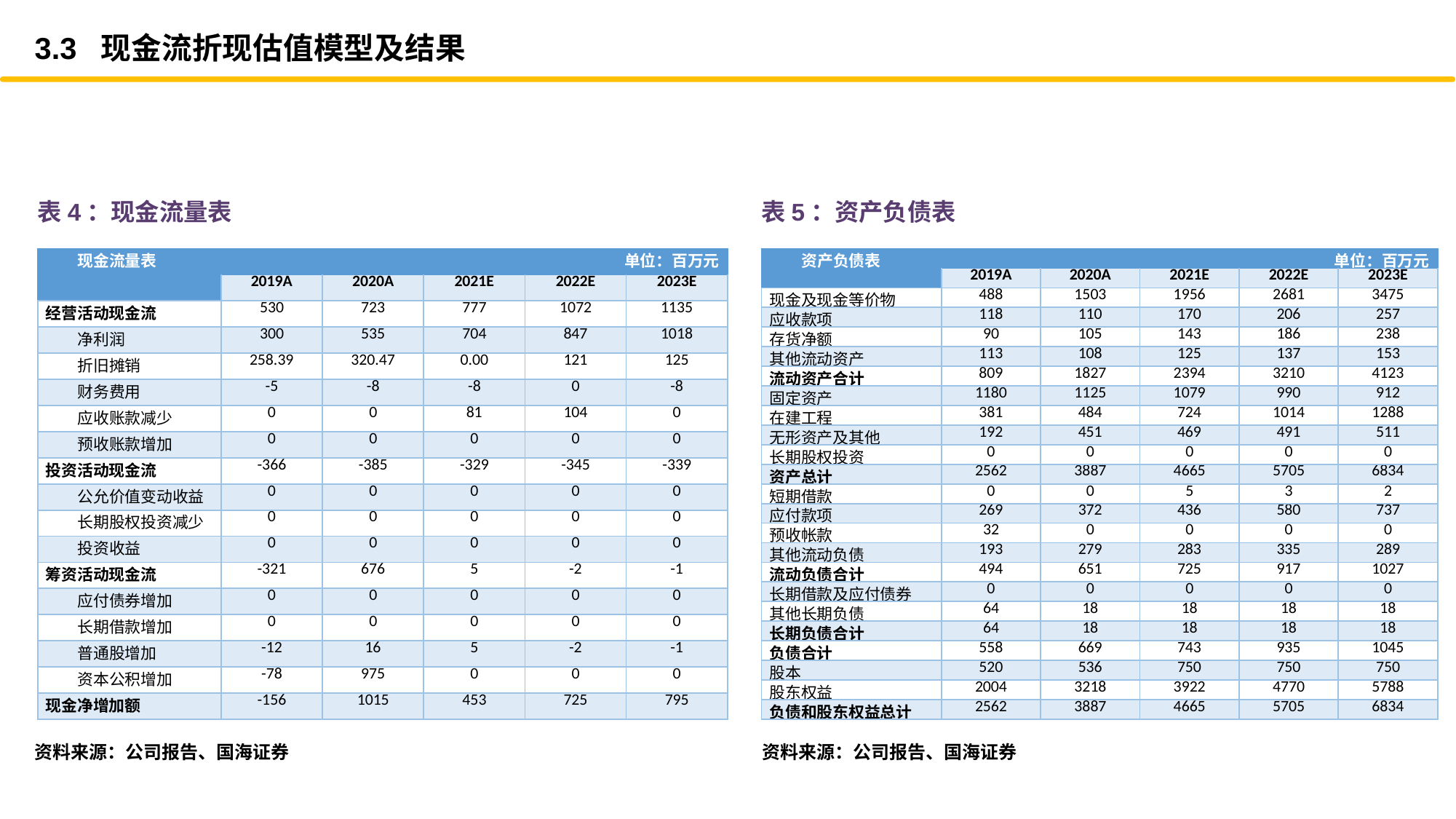

3.3  现金流折现估值模型及结果
表5：资产负债表
表4：现金流量表
| 资产负债表 | 单位：百万元 |  |  |  |  |
| --- | --- | --- | --- | --- | --- |
|  | 2019A | 2020A | 2021E | 2022E | 2023E |
| 现金及现金等价物 | 488 | 1503 | 1956 | 2681 | 3475 |
| 应收款项 | 118 | 110 | 170 | 206 | 257 |
| 存货净额 | 90 | 105 | 143 | 186 | 238 |
| 其他流动资产 | 113 | 108 | 125 | 137 | 153 |
| 流动资产合计 | 809 | 1827 | 2394 | 3210 | 4123 |
| 固定资产 | 1180 | 1125 | 1079 | 990 | 912 |
| 在建工程 | 381 | 484 | 724 | 1014 | 1288 |
| 无形资产及其他 | 192 | 451 | 469 | 491 | 511 |
| 长期股权投资 | 0 | 0 | 0 | 0 | 0 |
| 资产总计 | 2562 | 3887 | 4665 | 5705 | 6834 |
| 短期借款 | 0 | 0 | 5 | 3 | 2 |
| 应付款项 | 269 | 372 | 436 | 580 | 737 |
| 预收帐款 | 32 | 0 | 0 | 0 | 0 |
| 其他流动负债 | 193 | 279 | 283 | 335 | 289 |
| 流动负债合计 | 494 | 651 | 725 | 917 | 1027 |
| 长期借款及应付债券 | 0 | 0 | 0 | 0 | 0 |
| 其他长期负债 | 64 | 18 | 18 | 18 | 18 |
| 长期负债合计 | 64 | 18 | 18 | 18 | 18 |
| 负债合计 | 558 | 669 | 743 | 935 | 1045 |
| 股本 | 520 | 536 | 750 | 750 | 750 |
| 股东权益 | 2004 | 3218 | 3922 | 4770 | 5788 |
| 负债和股东权益总计 | 2562 | 3887 | 4665 | 5705 | 6834 |
| 现金流量表 | 单位：百万元 |  |  |  |  |
| --- | --- | --- | --- | --- | --- |
|  | 2019A | 2020A | 2021E | 2022E | 2023E |
| 经营活动现金流 | 530 | 723 | 777 | 1072 | 1135 |
| 净利润 | 300 | 535 | 704 | 847 | 1018 |
| 折旧摊销 | 258.39 | 320.47 | 0.00 | 121 | 125 |
| 财务费用 | -5 | -8 | -8 | 0 | -8 |
| 应收账款减少 | 0 | 0 | 81 | 104 | 0 |
| 预收账款增加 | 0 | 0 | 0 | 0 | 0 |
| 投资活动现金流 | -366 | -385 | -329 | -345 | -339 |
| 公允价值变动收益 | 0 | 0 | 0 | 0 | 0 |
| 长期股权投资减少 | 0 | 0 | 0 | 0 | 0 |
| 投资收益 | 0 | 0 | 0 | 0 | 0 |
| 筹资活动现金流 | -321 | 676 | 5 | -2 | -1 |
| 应付债券增加 | 0 | 0 | 0 | 0 | 0 |
| 长期借款增加 | 0 | 0 | 0 | 0 | 0 |
| 普通股增加 | -12 | 16 | 5 | -2 | -1 |
| 资本公积增加 | -78 | 975 | 0 | 0 | 0 |
| 现金净增加额 | -156 | 1015 | 453 | 725 | 795 |
资料来源：公司报告、国海证券
资料来源：公司报告、国海证券